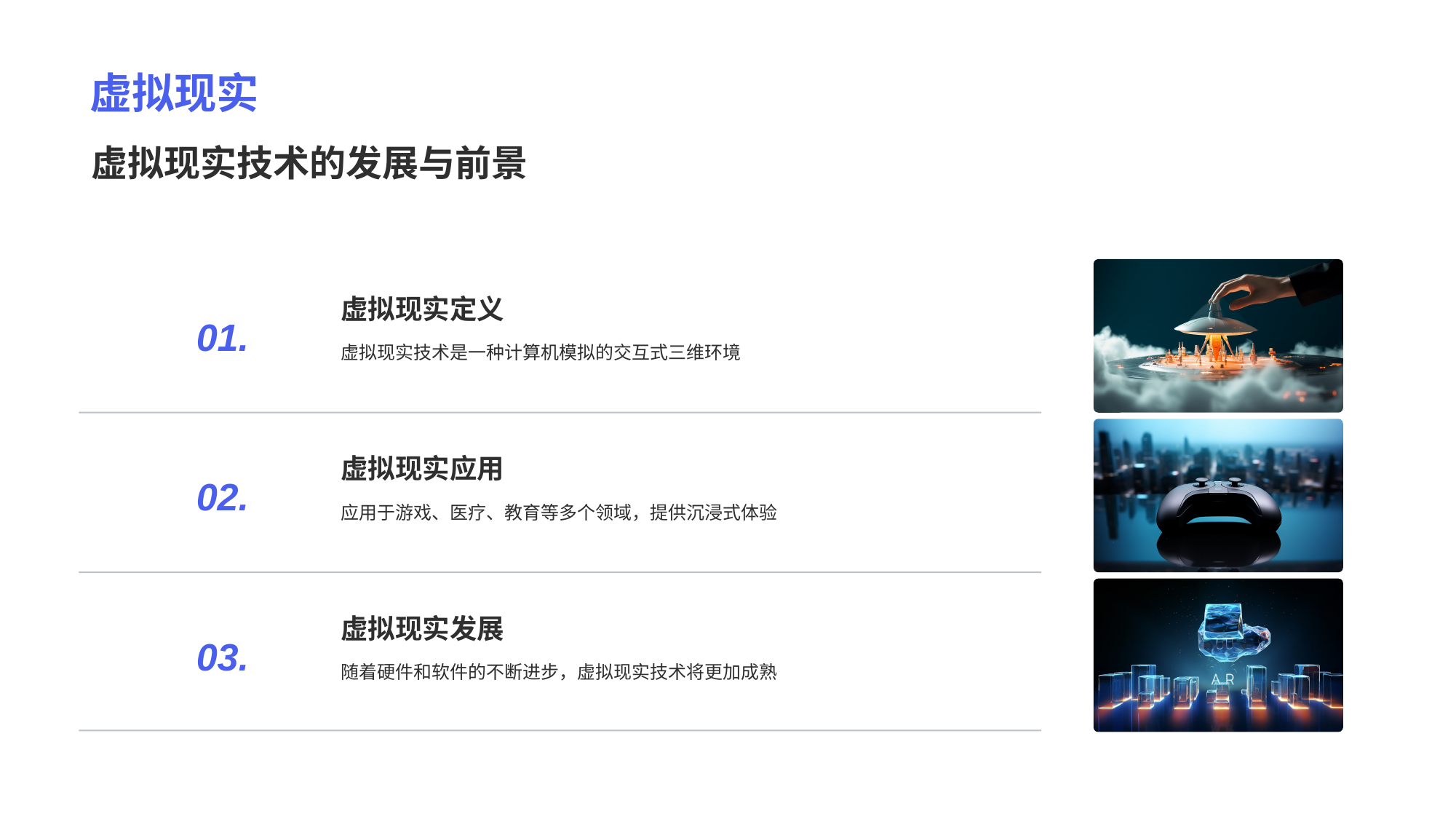

# 虚拟现实
虚拟现实技术的发展与前景

虚拟现实定义
01.
虚拟现实技术是一种计算机模拟的交互式三维环境

虚拟现实应用
02.
应用于游戏、医疗、教育等多个领域，提供沉浸式体验

虚拟现实发展
03.
随着硬件和软件的不断进步，虚拟现实技术将更加成熟